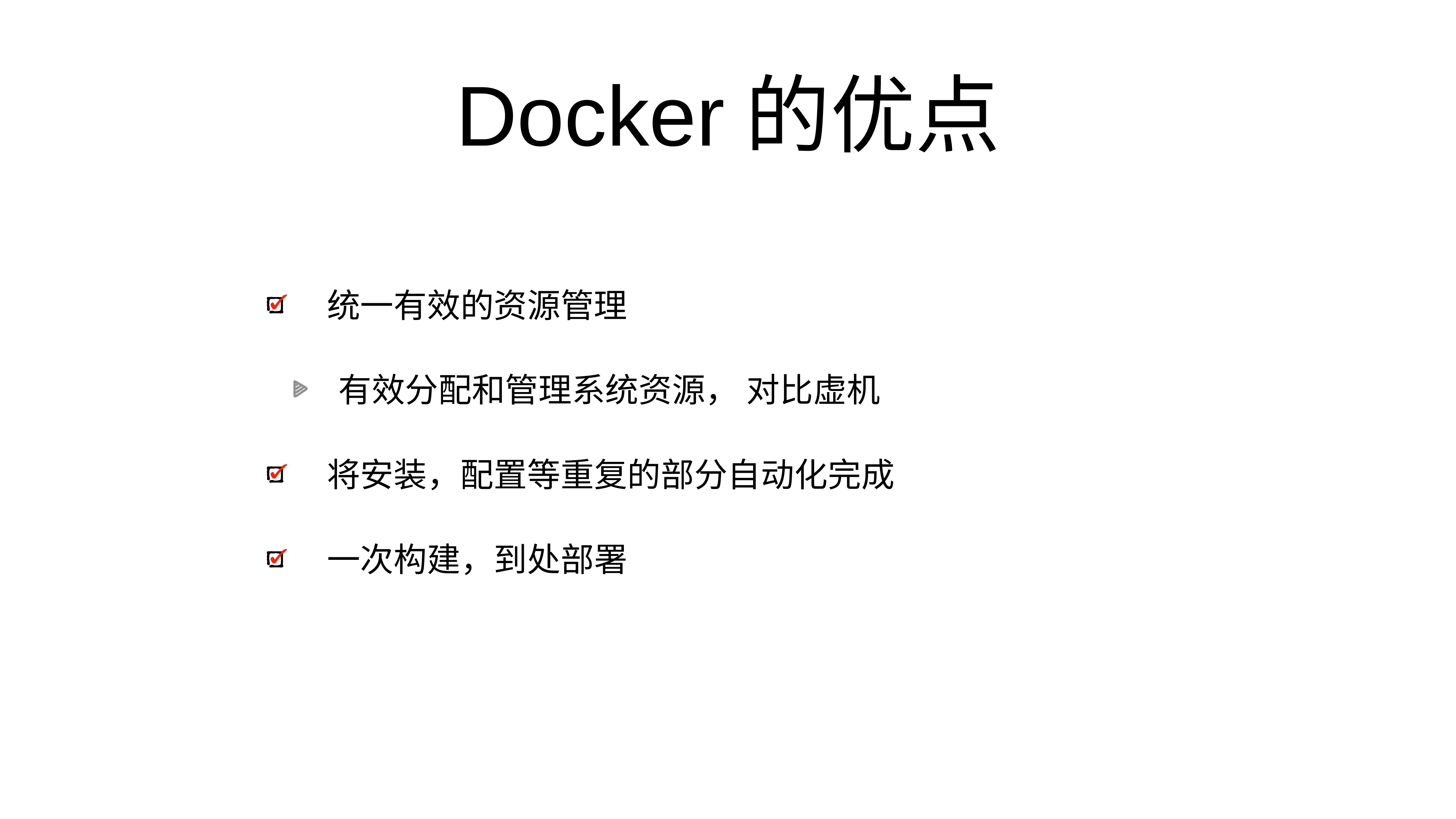

# Docker的优点
统一有效的资源管理
有效分配和管理系统资源， 对比虚机
将安装，配置等重复的部分自动化完成
一次构建，到处部署